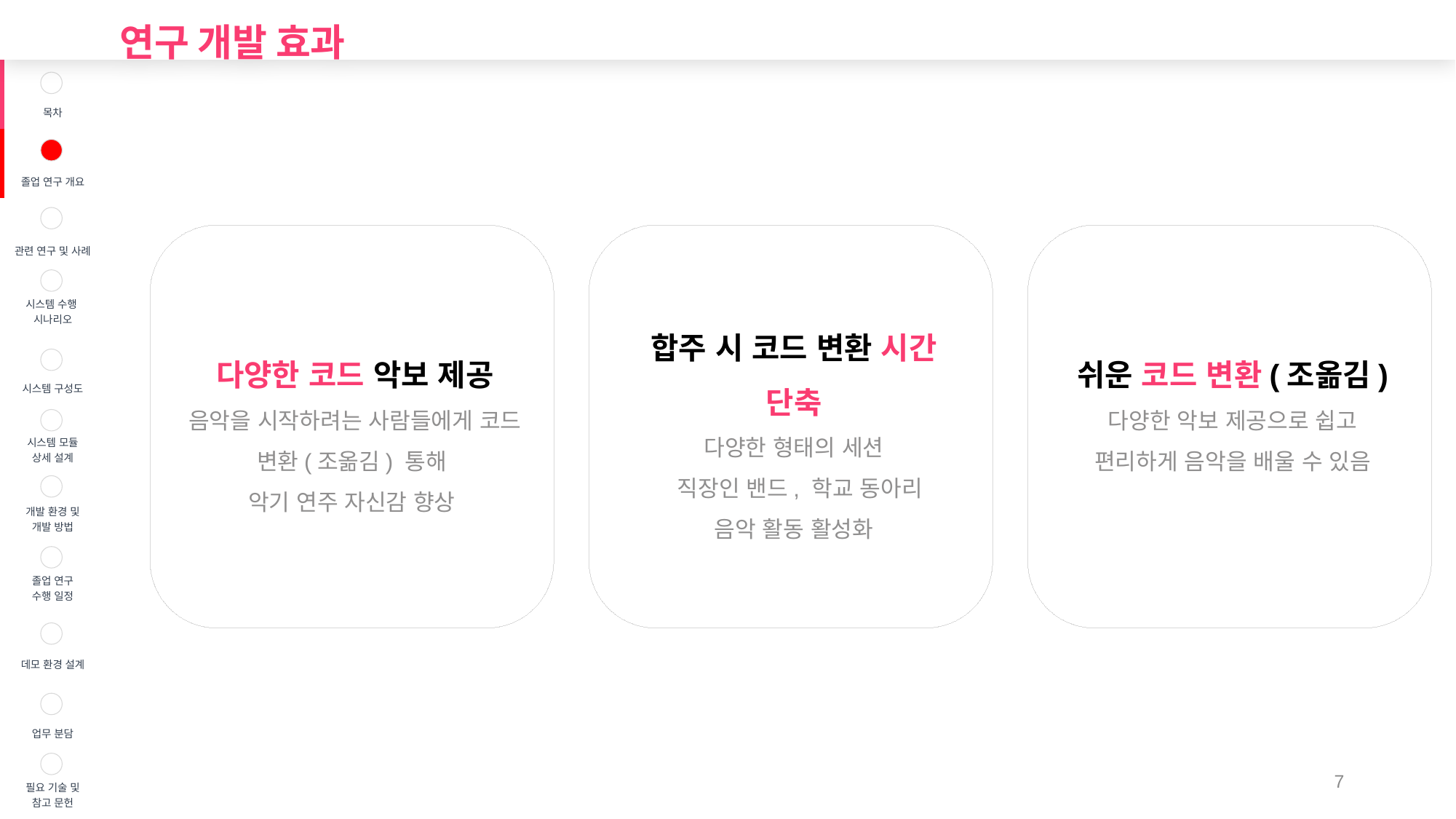

연구 개발 효과
|  | 목차 |
| --- | --- |
|  | 졸업 연구 개요 |
|  | 관련 연구 및 사례 |
|  | 시스템 수행 시나리오 |
|  | 시스템 구성도 |
|  | 시스템 모듈 상세 설계 |
|  | 개발 환경 및 개발 방법 |
|  | 졸업 연구 수행 일정 |
|  | 데모 환경 설계 |
|  | 업무 분담 |
|  | 필요 기술 및 참고 문헌 |

다양한 코드 악보 제공
음악을 시작하려는 사람들에게 코드 변환(조옮김) 통해
악기 연주 자신감 향상
합주 시 코드 변환 시간 단축
다양한 형태의 세션
 직장인 밴드, 학교 동아리
음악 활동 활성화
쉬운 코드 변환(조옮김)
다양한 악보 제공으로 쉽고 편리하게 음악을 배울 수 있음

7